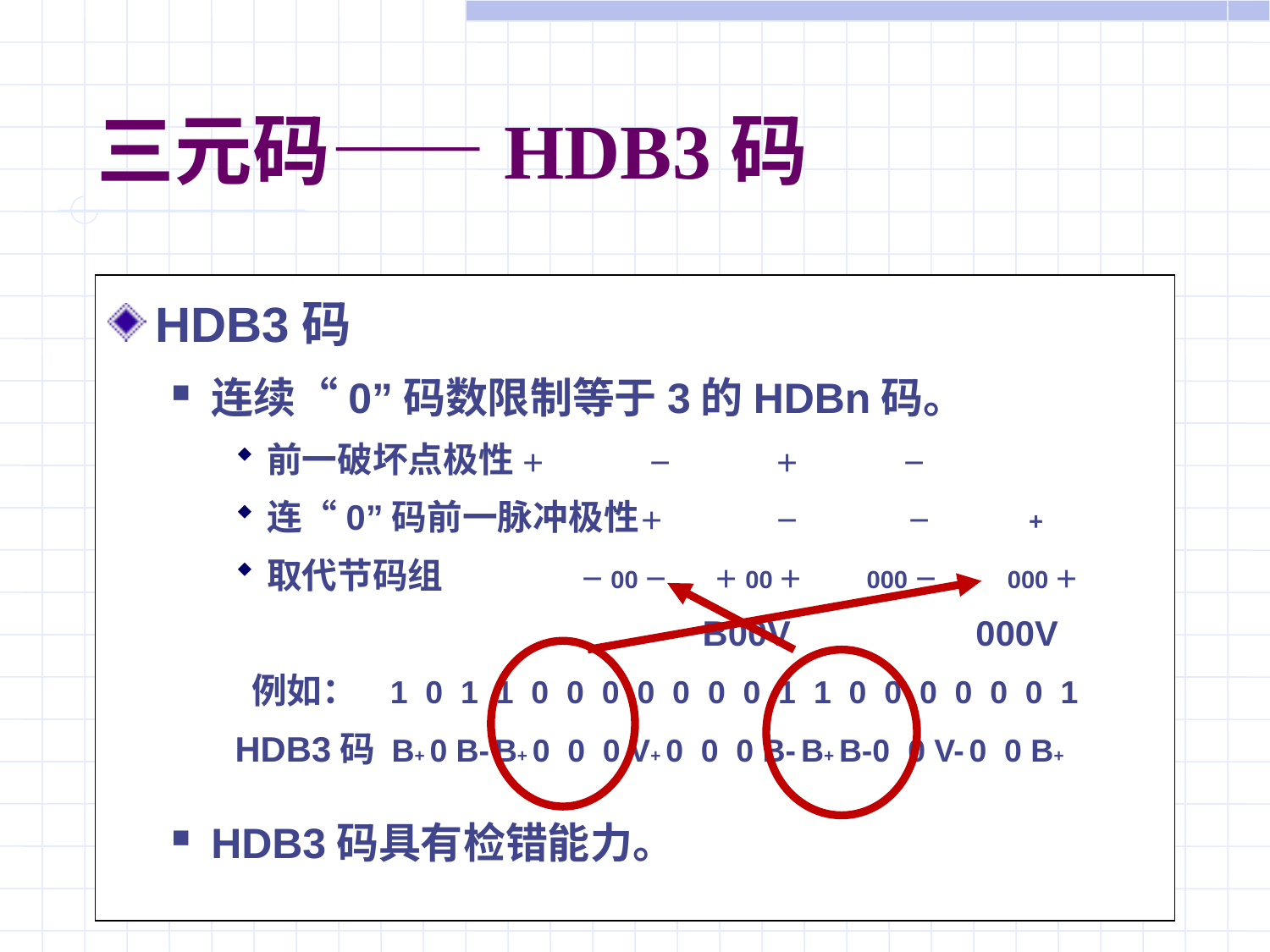

# 三元码——HDB3码
HDB3码
连续“0”码数限制等于3的HDBn码。
前一破坏点极性	＋	－	＋	－
连“0”码前一脉冲极性＋	－	 － 	+
取代节码组                 －00－        ＋00＋          000－           000＋
                                                B00V                   000V
 例如：   1  0  1  1  0  0  0  0  0  0  0  1  1  0  0  0  0  0  0  1
HDB3码 B+ 0 B- B+ 0  0  0 V+ 0  0  0 B- B+ B-0  0 V- 0  0 B+

HDB3码具有检错能力。